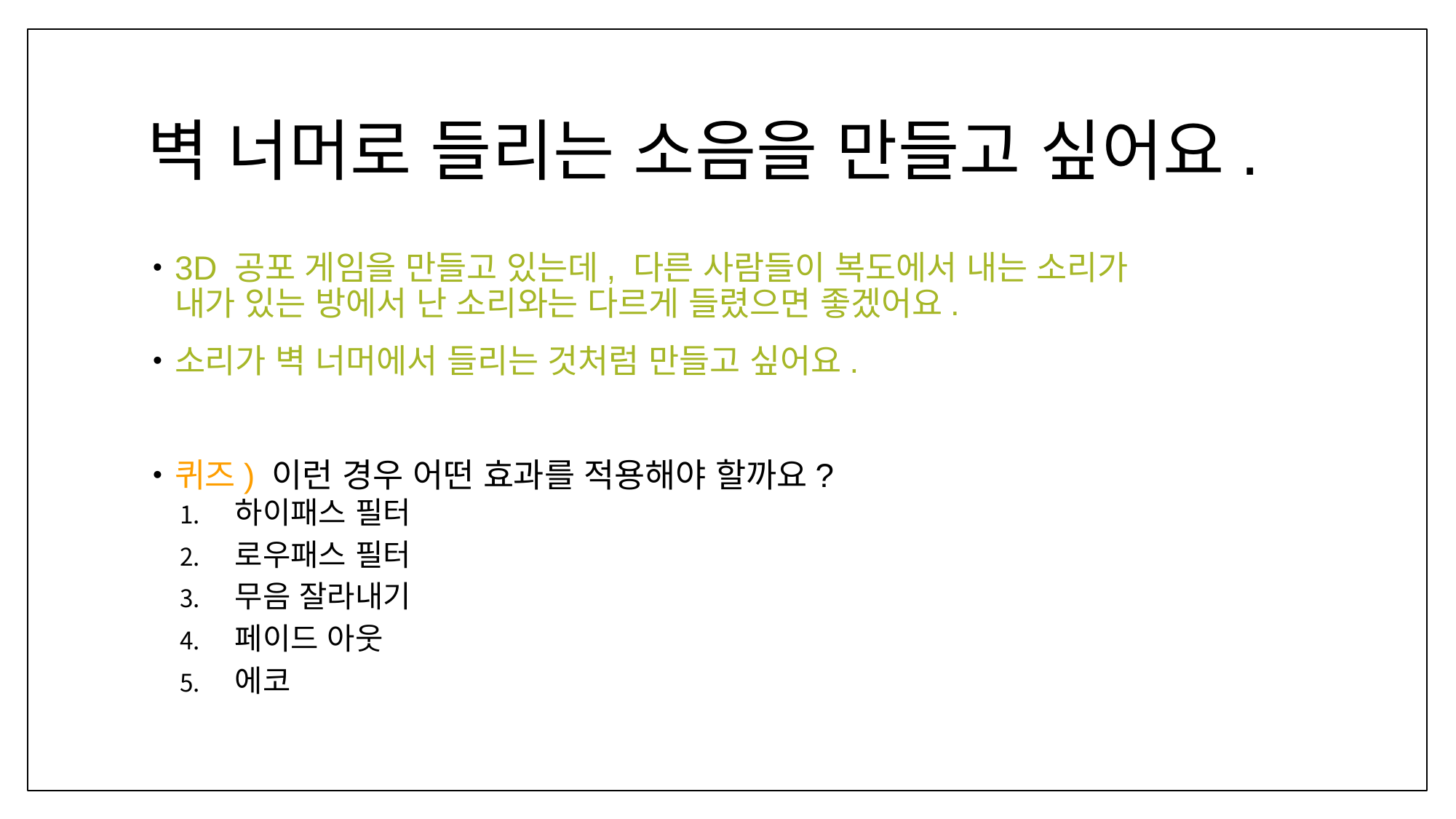

# 벽 너머로 들리는 소음을 만들고 싶어요.
3D 공포 게임을 만들고 있는데, 다른 사람들이 복도에서 내는 소리가
내가 있는 방에서 난 소리와는 다르게 들렸으면 좋겠어요.
소리가 벽 너머에서 들리는 것처럼 만들고 싶어요.

퀴즈) 이런 경우 어떤 효과를 적용해야 할까요?
하이패스 필터
로우패스 필터
무음 잘라내기
페이드 아웃
에코